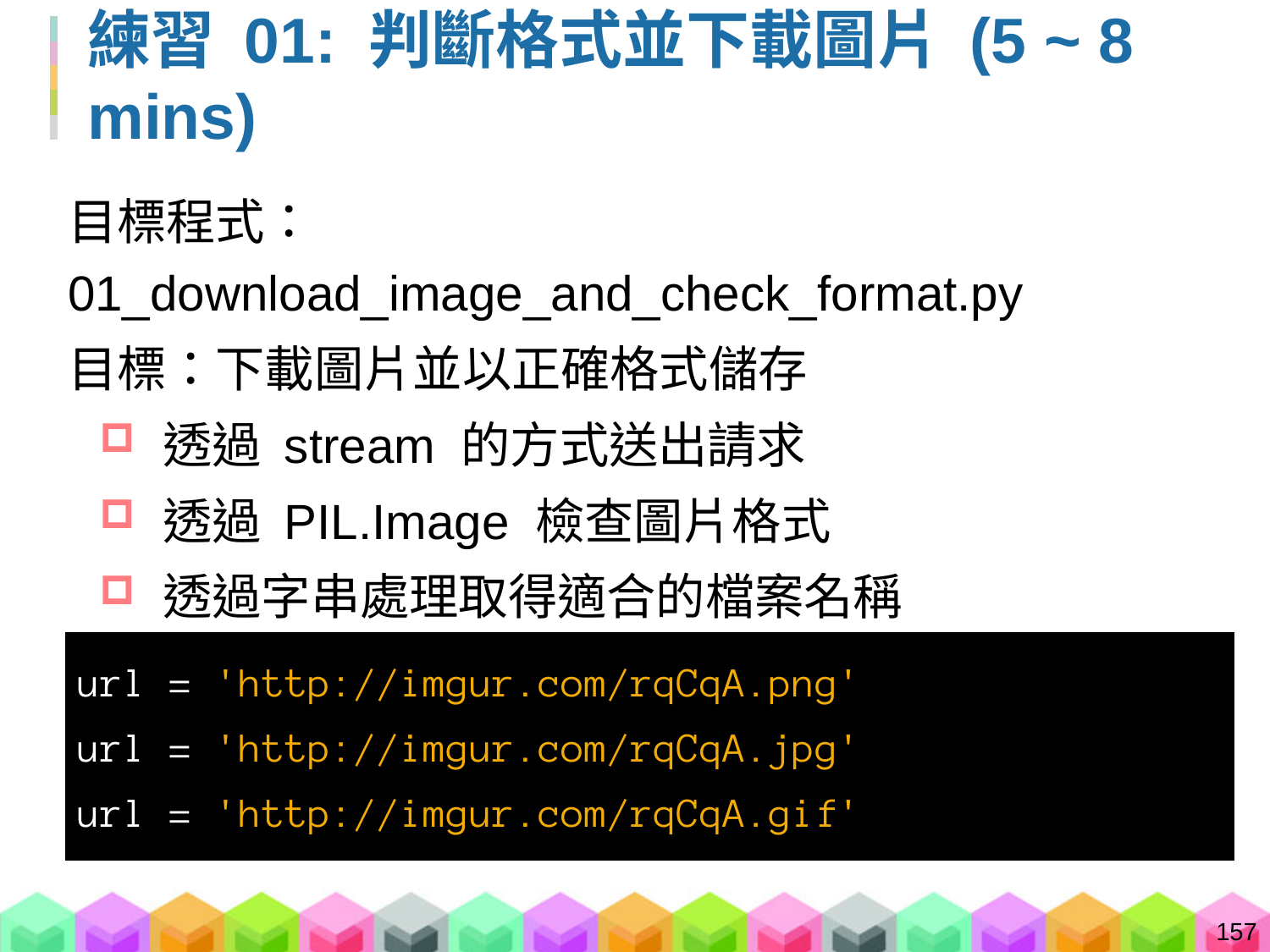

# 練習 01: 判斷格式並下載圖片 (5 ~ 8 mins)
目標程式：01_download_image_and_check_format.py
目標：下載圖片並以正確格式儲存
透過 stream 的方式送出請求
透過 PIL.Image 檢查圖片格式
透過字串處理取得適合的檔案名稱
下載圖片
url = 'http://imgur.com/rqCqA.png'
url = 'http://imgur.com/rqCqA.jpg'
url = 'http://imgur.com/rqCqA.gif'

157